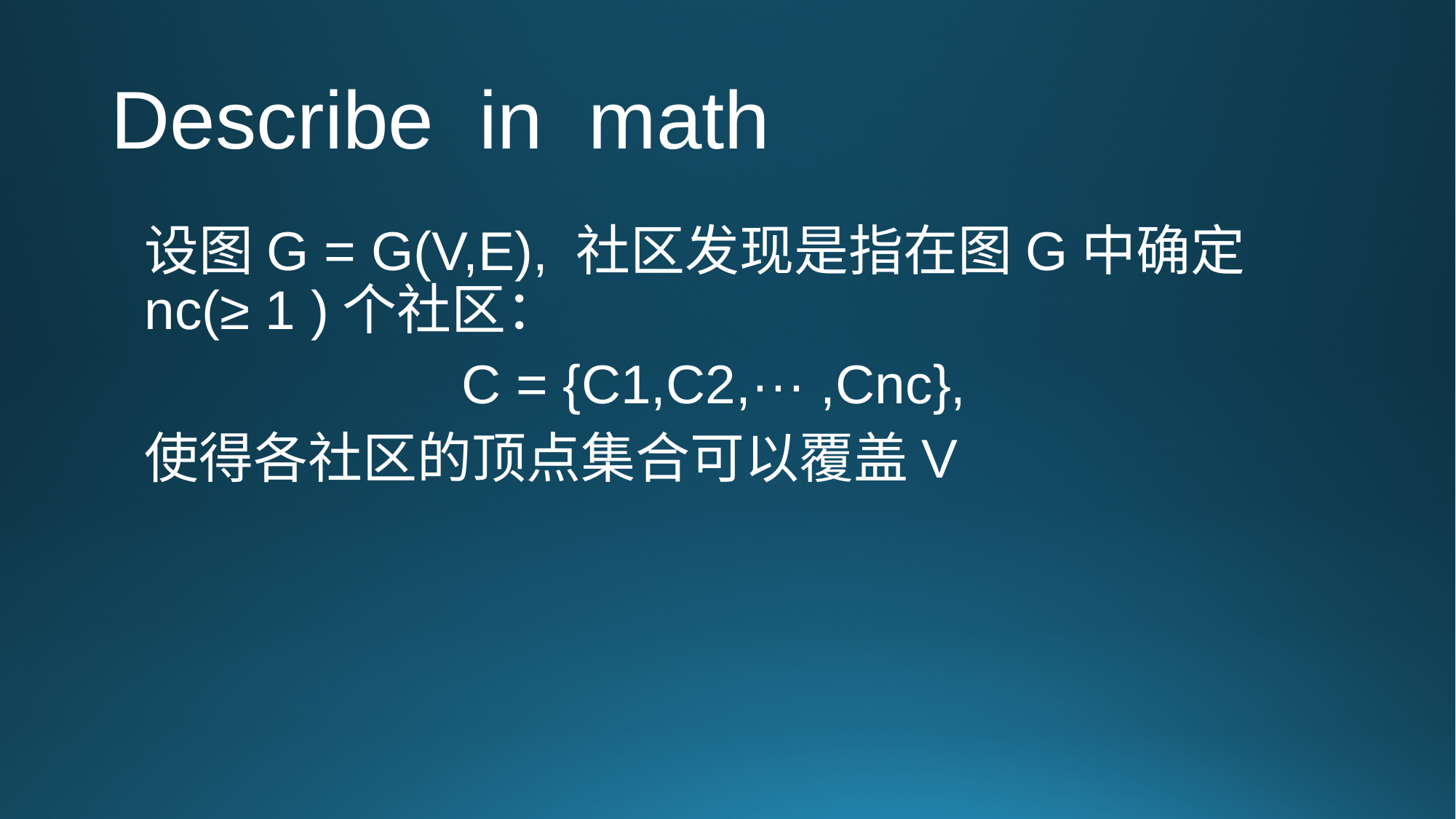

# Describe  in  math
设图G = G(V,E), 社区发现是指在图G中确定nc(≥ 1 )个社区：
                     C = {C1,C2,··· ,Cnc},
使得各社区的顶点集合可以覆盖V